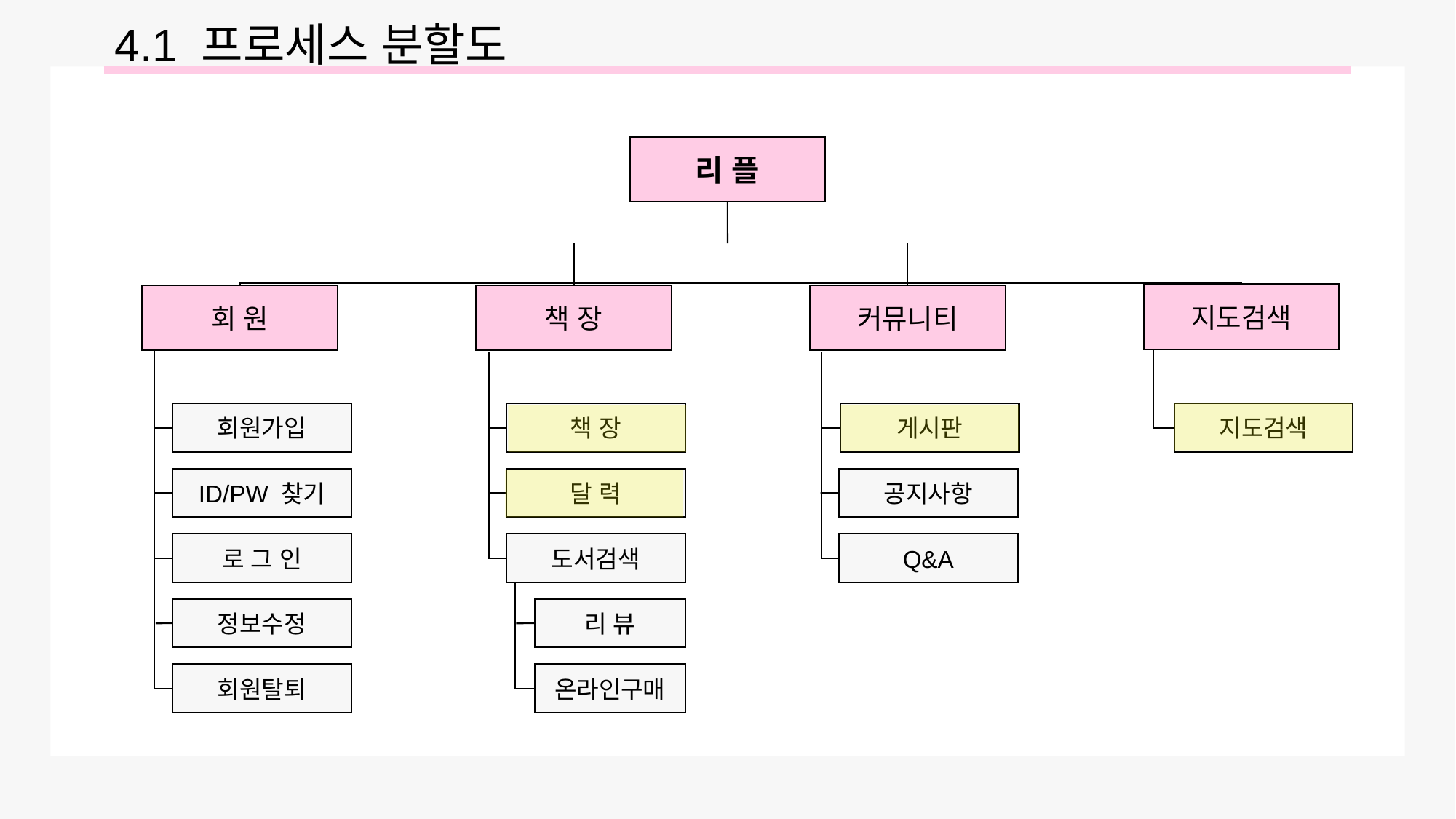

4.1 프로세스 분할도
리 플
지도검색
회 원
책 장
커뮤니티
회원가입
책 장
게시판

지도검색

ID/PW 찾기
달 력
공지사항

로 그 인
도서검색
Q&A
정보수정
리 뷰
회원탈퇴
온라인구매